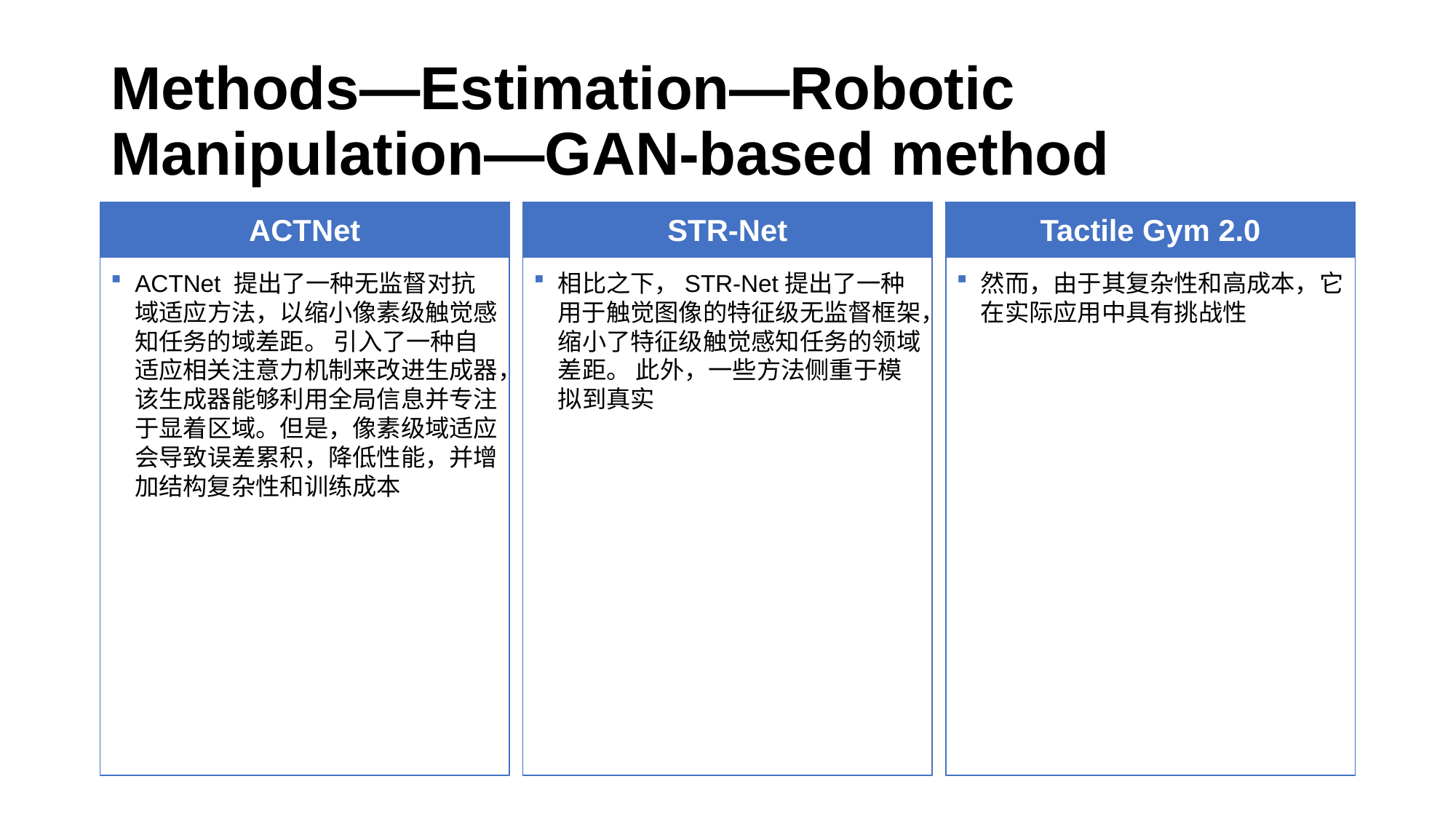

# Methods—Estimation—Robotic Manipulation—GAN-based method
ACTNet
STR-Net
Tactile Gym 2.0
ACTNet 提出了一种无监督对抗域适应方法，以缩小像素级触觉感知任务的域差距。 引入了一种自适应相关注意力机制来改进生成器，该生成器能够利用全局信息并专注于显着区域。但是，像素级域适应会导致误差累积，降低性能，并增加结构复杂性和训练成本
相比之下，STR-Net提出了一种用于触觉图像的特征级无监督框架，缩小了特征级触觉感知任务的领域差距。 此外，一些方法侧重于模拟到真实

然而，由于其复杂性和高成本，它在实际应用中具有挑战性